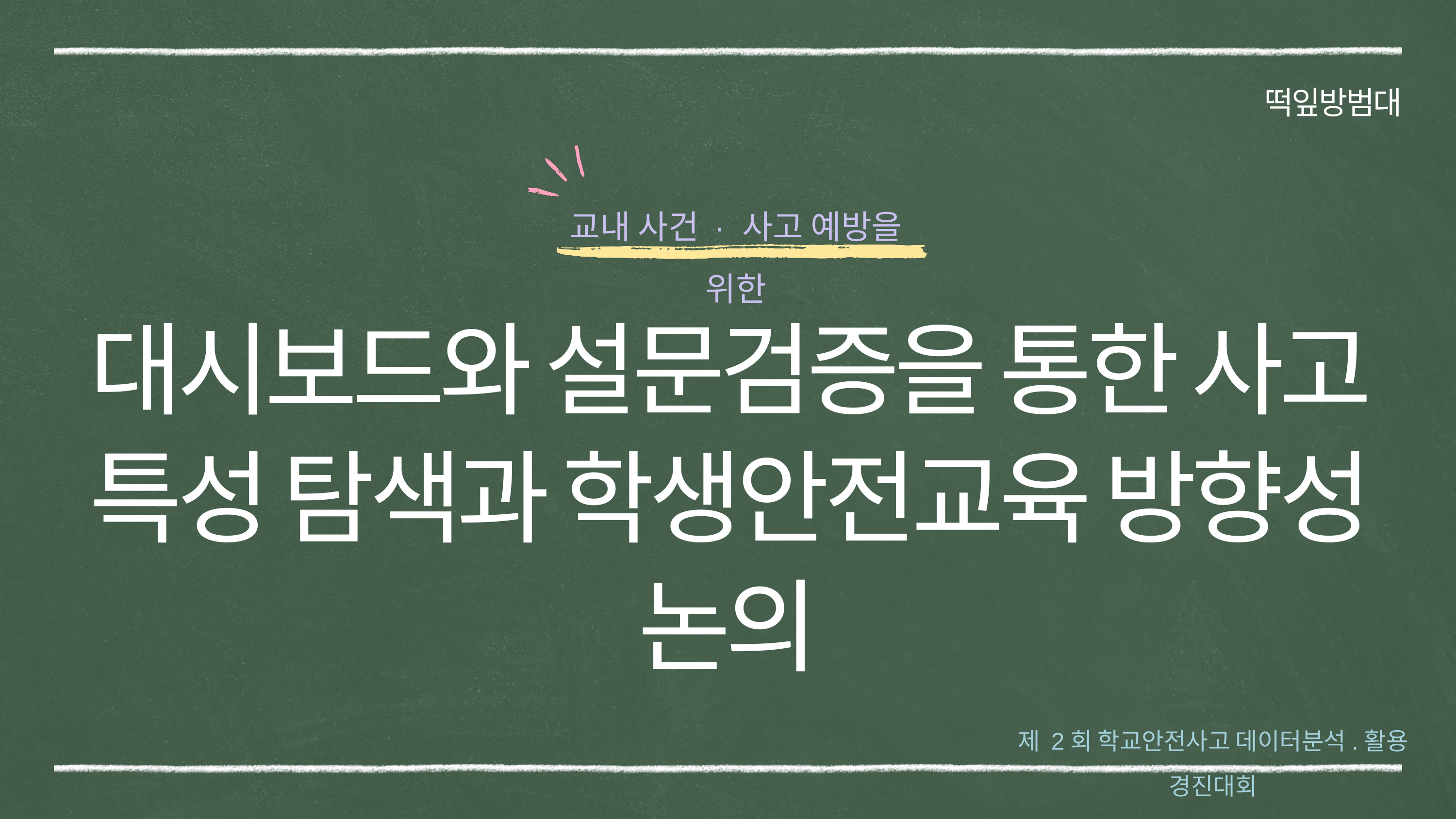

떡잎방범대

교내 사건 · 사고 예방을 위한

대시보드와 설문검증을 통한 사고
특성 탐색과 학생안전교육 방향성 논의
제 2회 학교안전사고 데이터분석.활용 경진대회